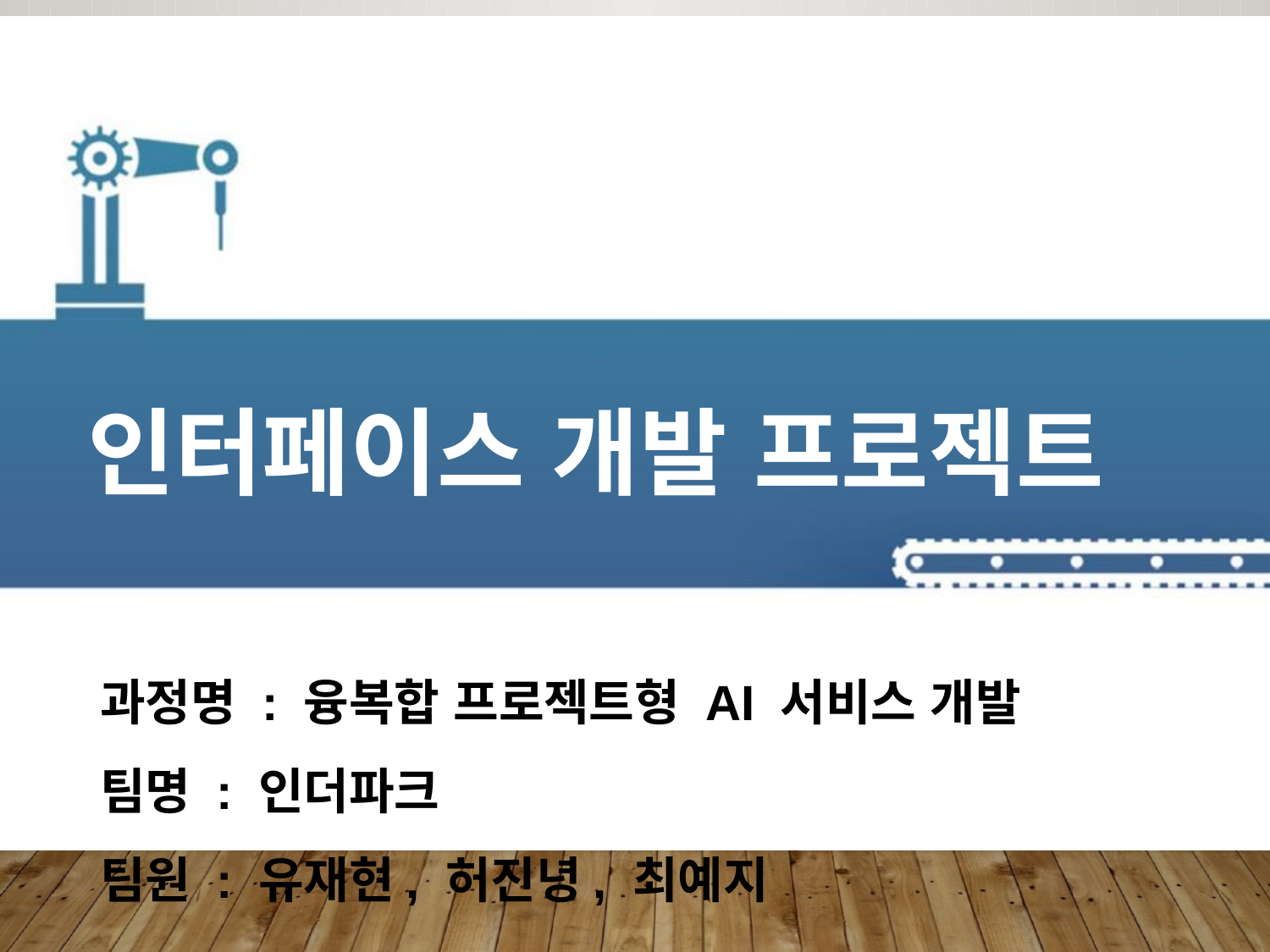

인터페이스 개발 프로젝트
과정명 : 융복합 프로젝트형 AI 서비스 개발
팀명 : 인더파크
팀원 : 유재현, 허진녕, 최예지